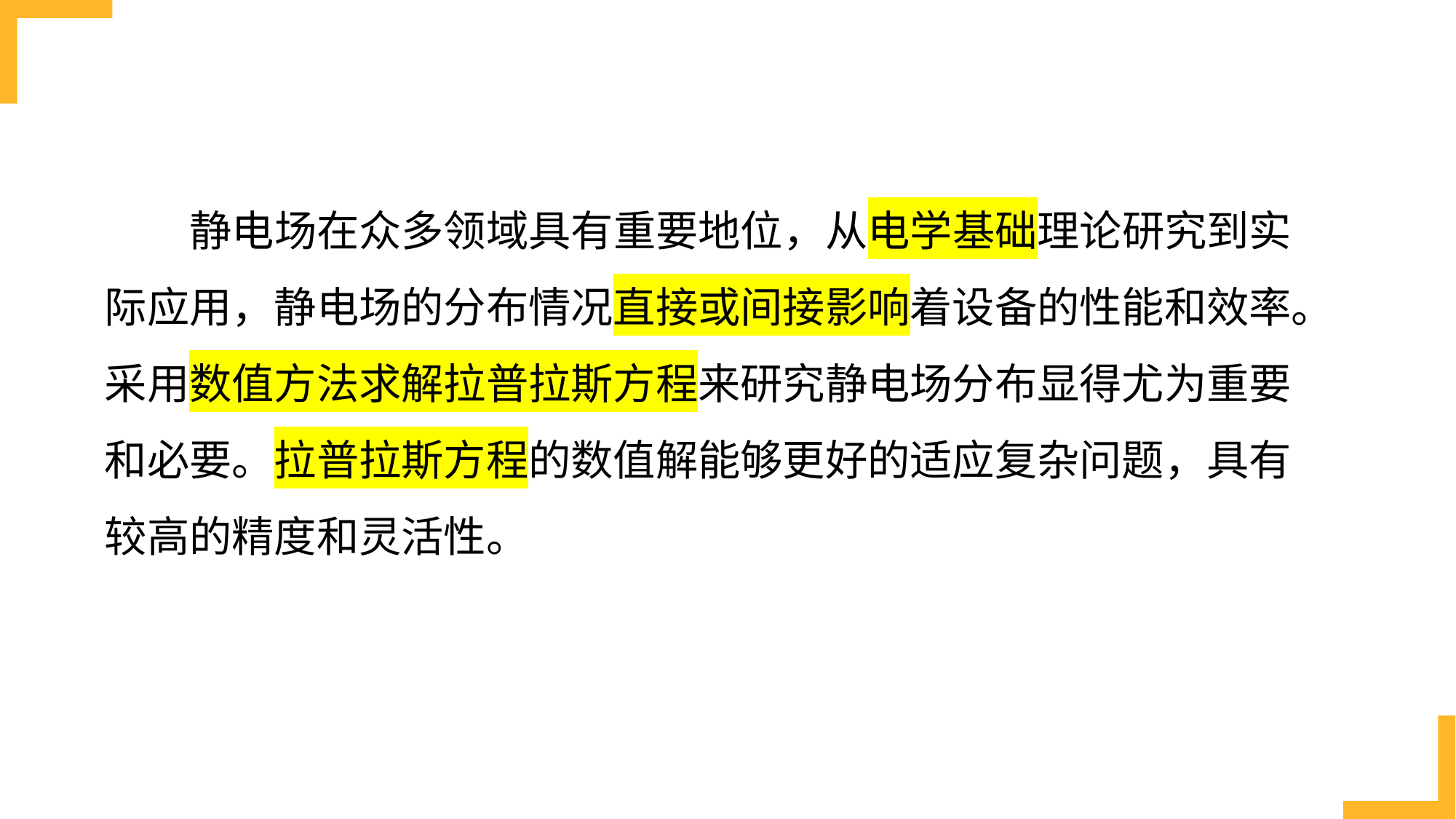

静电场在众多领域具有重要地位，从电学基础理论研究到实际应用，静电场的分布情况直接或间接影响着设备的性能和效率。采用数值方法求解拉普拉斯方程来研究静电场分布显得尤为重要和必要。拉普拉斯方程的数值解能够更好的适应复杂问题，具有较高的精度和灵活性。